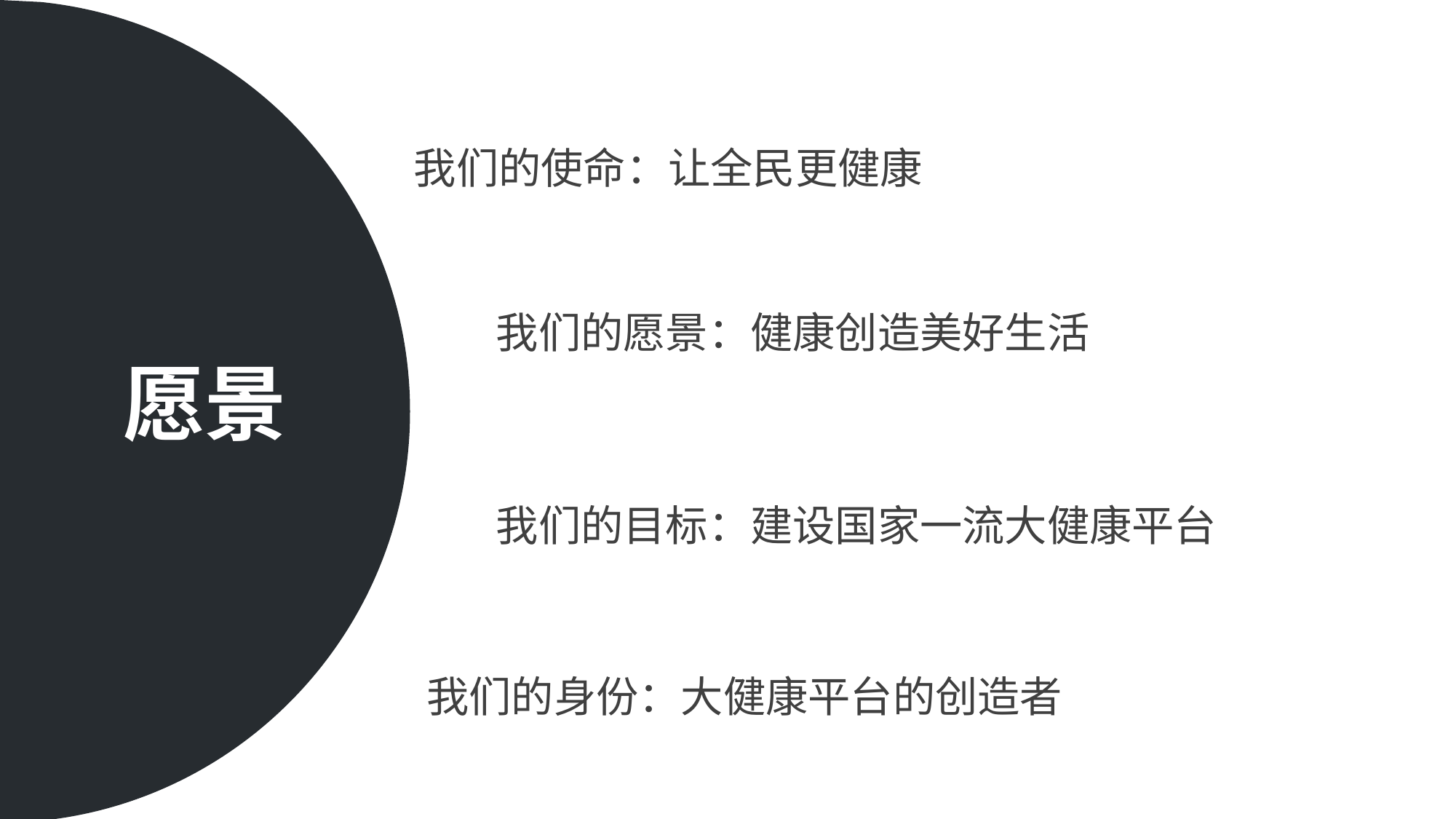

我们的使命：让全民更健康

我们的愿景：健康创造美好生活
愿景
我们的目标：建设国家一流大健康平台
我们的身份：大健康平台的创造者